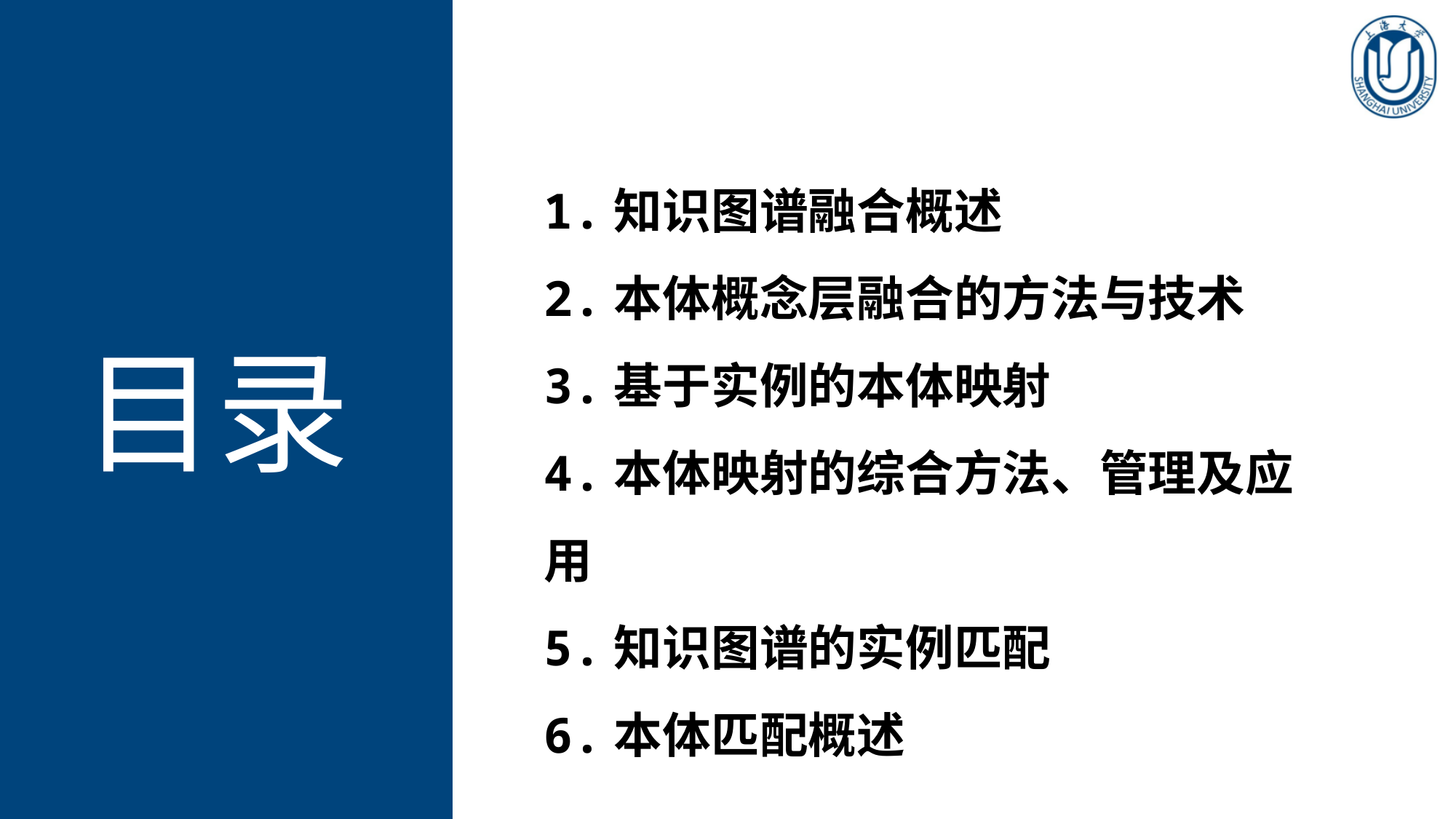

1.知识图谱融合概述
2.本体概念层融合的方法与技术
3.基于实例的本体映射
4.本体映射的综合方法、管理及应用
5.知识图谱的实例匹配
6.本体匹配概述
目录
2